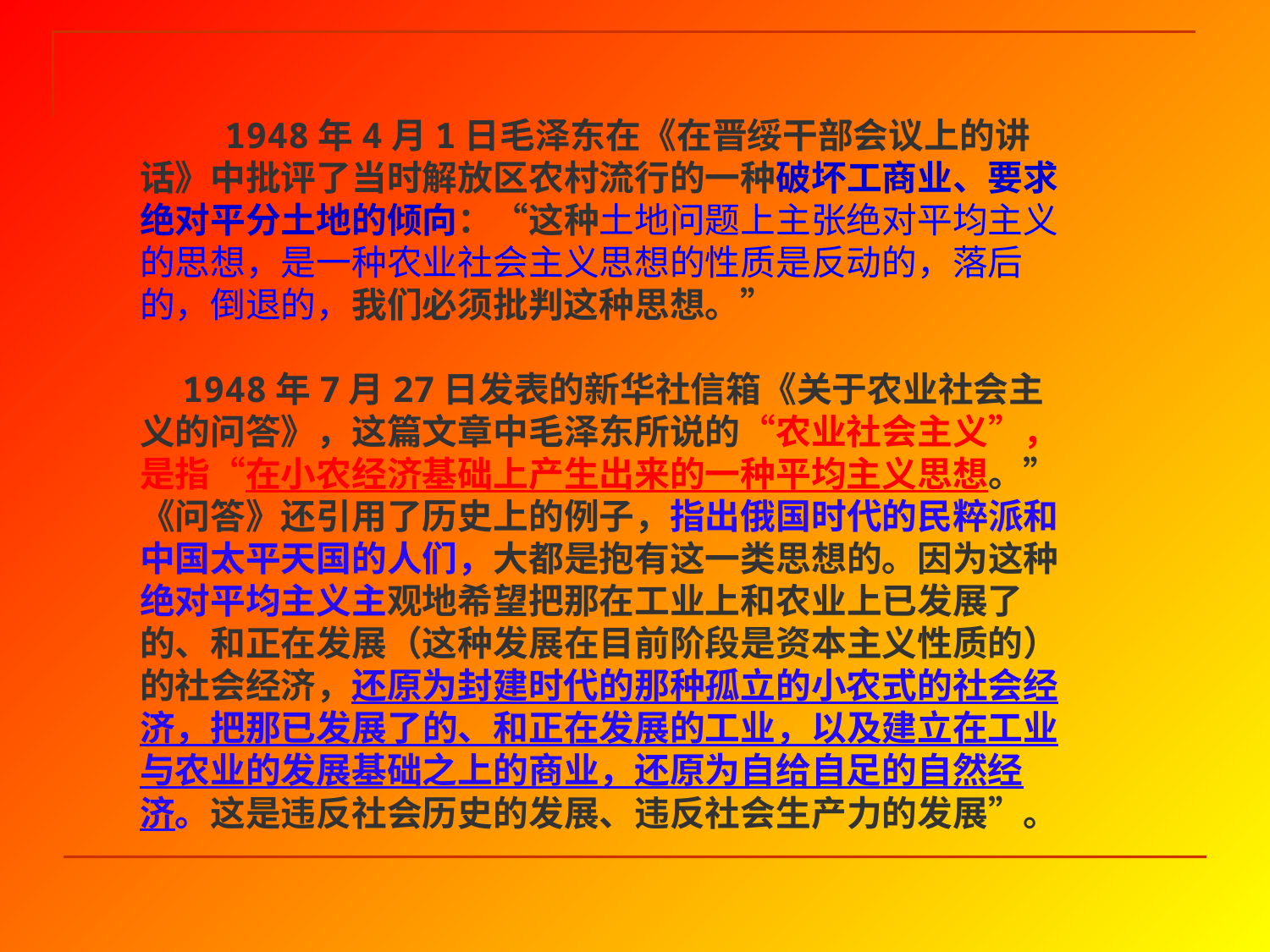

1948年4月1日毛泽东在《在晋绥干部会议上的讲话》中批评了当时解放区农村流行的一种破坏工商业、要求绝对平分土地的倾向：“这种土地问题上主张绝对平均主义的思想，是一种农业社会主义思想的性质是反动的，落后的，倒退的，我们必须批判这种思想。”

1948年7月27日发表的新华社信箱《关于农业社会主义的问答》，这篇文章中毛泽东所说的“农业社会主义”，是指“在小农经济基础上产生出来的一种平均主义思想。”《问答》还引用了历史上的例子，指出俄国时代的民粹派和中国太平天国的人们，大都是抱有这一类思想的。因为这种绝对平均主义主观地希望把那在工业上和农业上已发展了的、和正在发展（这种发展在目前阶段是资本主义性质的）的社会经济，还原为封建时代的那种孤立的小农式的社会经济，把那已发展了的、和正在发展的工业，以及建立在工业与农业的发展基础之上的商业，还原为自给自足的自然经济。这是违反社会历史的发展、违反社会生产力的发展”。